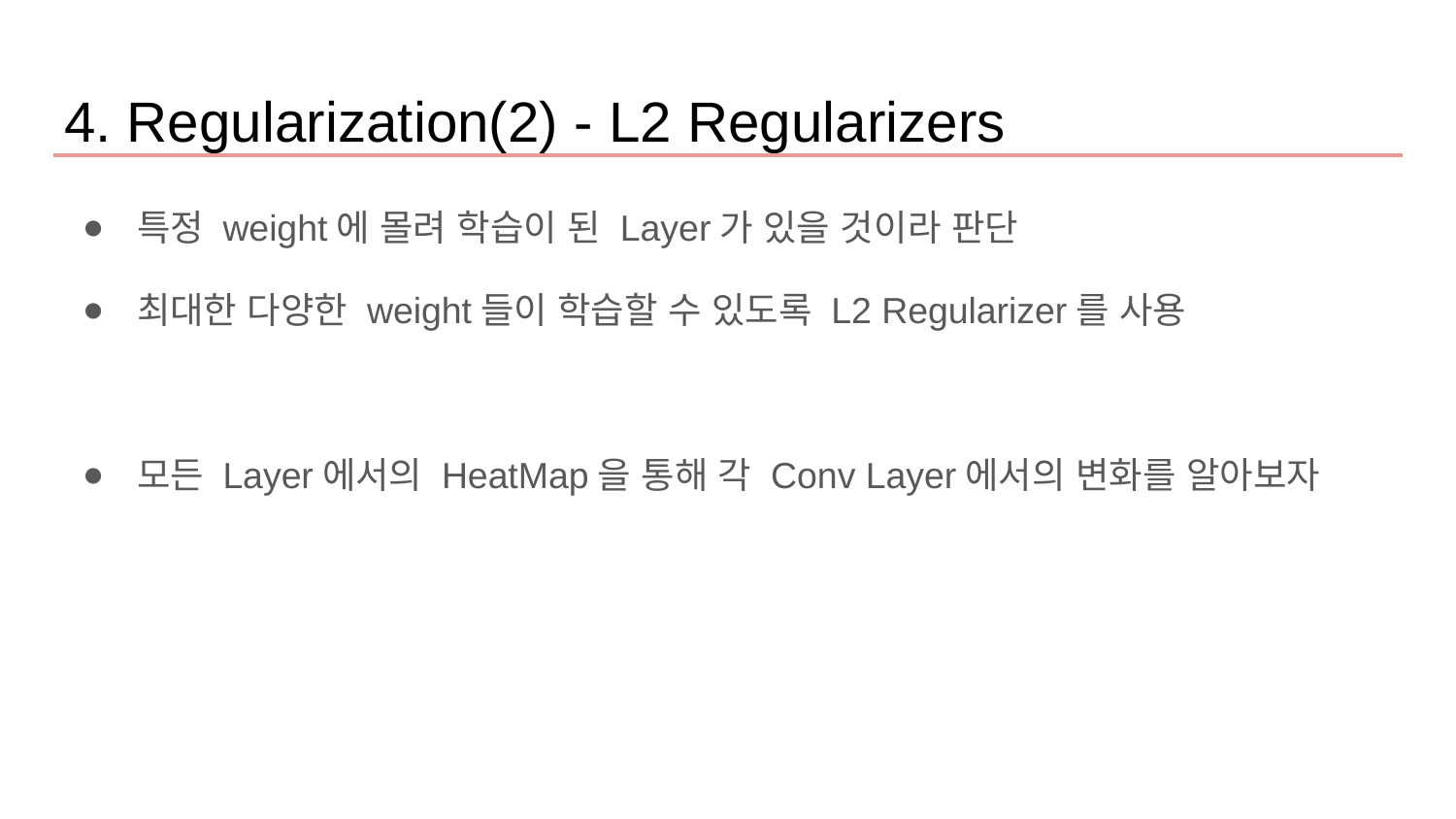

4. Regularization(2) - L2 Regularizers
특정 weight에 몰려 학습이 된 Layer가 있을 것이라 판단
최대한 다양한 weight들이 학습할 수 있도록 L2 Regularizer를 사용

모든 Layer에서의 HeatMap을 통해 각 Conv Layer에서의 변화를 알아보자